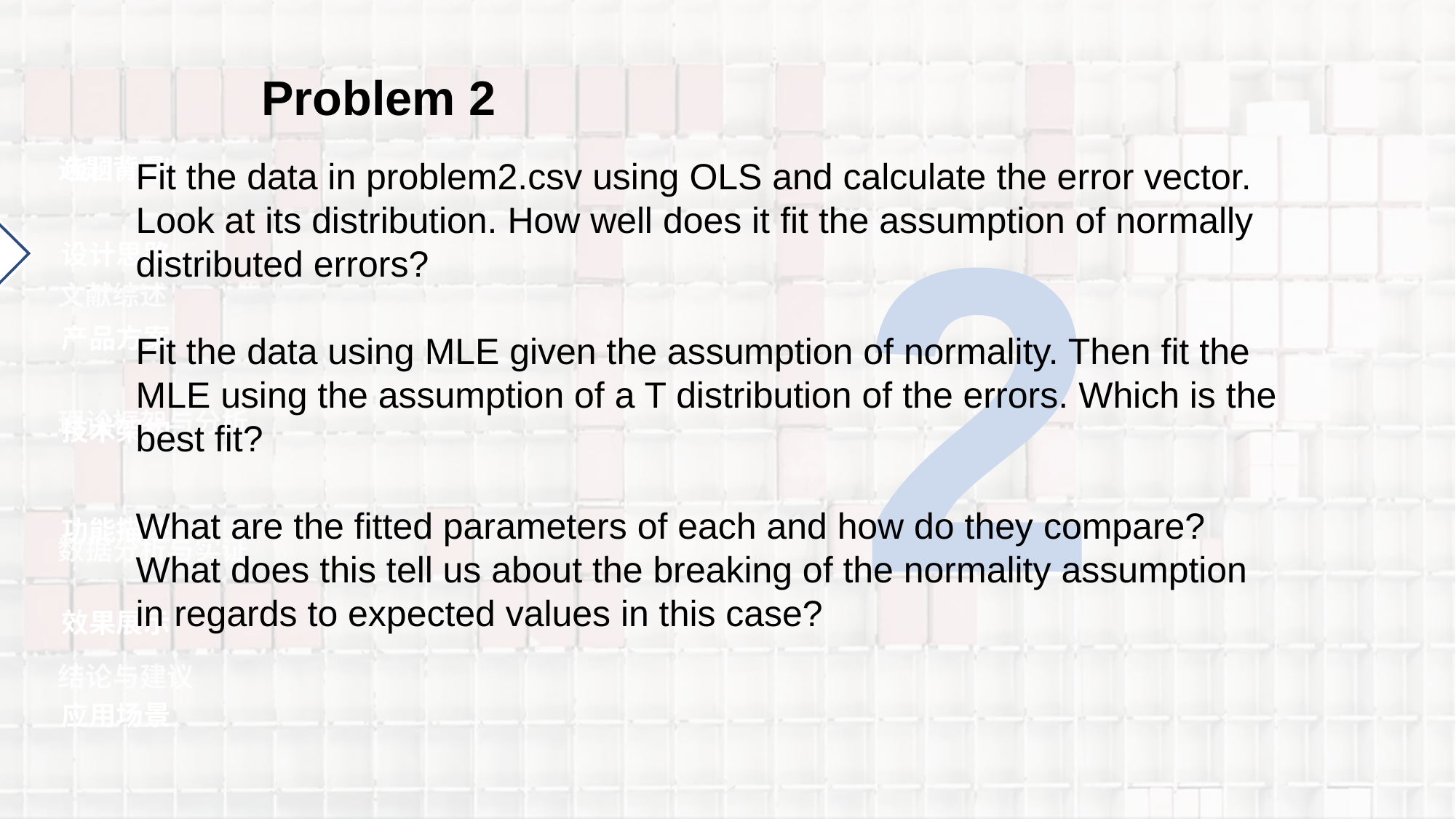

Problem 2
2
选题背景
项目介绍
Fit the data in problem2.csv using OLS and calculate the error vector. Look at its distribution. How well does it fit the assumption of normally distributed errors?

Fit the data using MLE given the assumption of normality. Then fit the MLE using the assumption of a T distribution of the errors. Which is the best fit?

What are the fitted parameters of each and how do they compare? What does this tell us about the breaking of the normality assumption in regards to expected values in this case?

设计思路
文献综述
产品方案
理论框架与分析
技术架构
功能描述
数据分析与实证
效果展示
结论与建议
应用场景